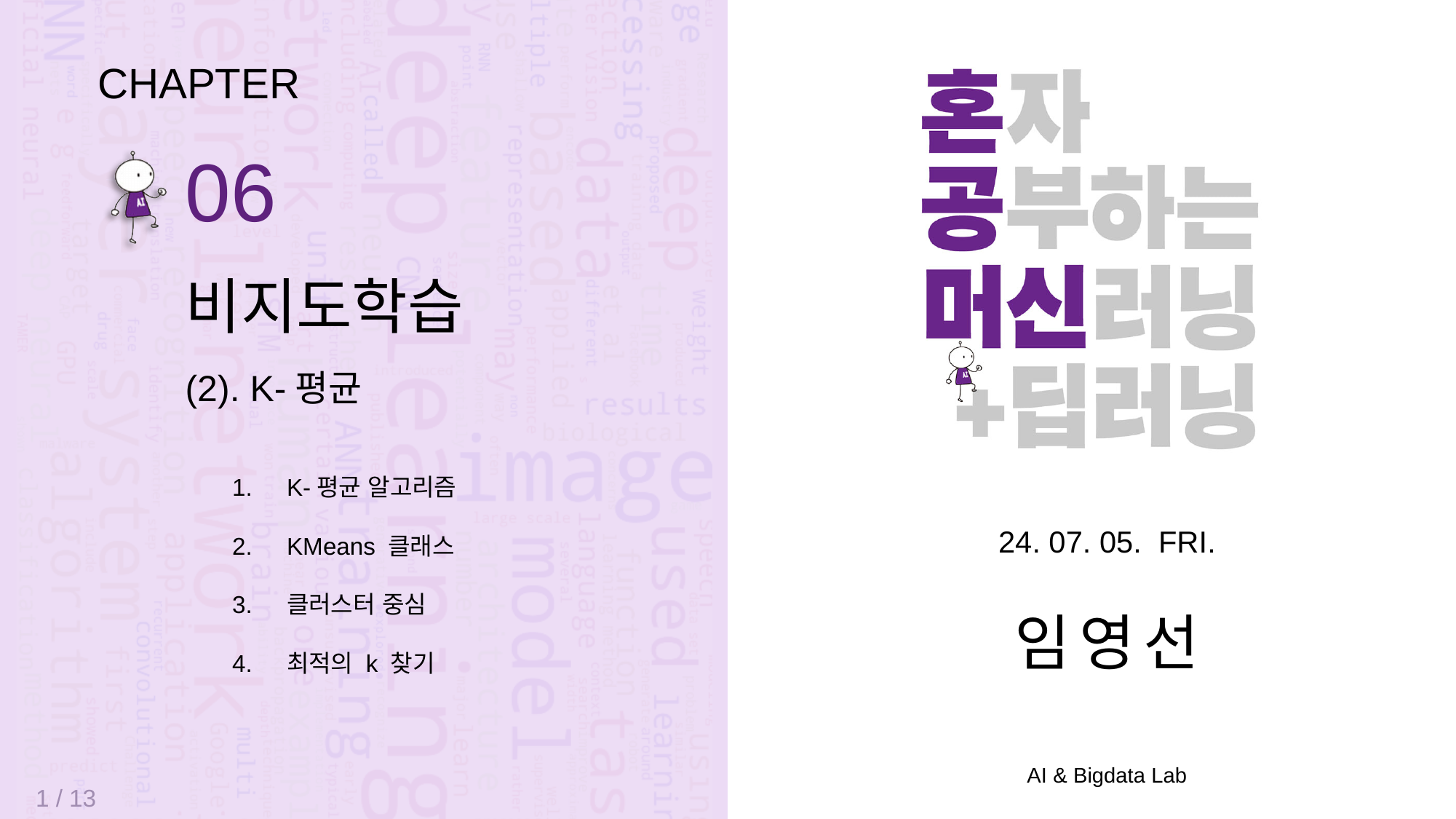

CHAPTER
06
비지도학습
(2). K-평균
K-평균 알고리즘
KMeans 클래스
클러스터 중심
최적의 k 찾기
24. 07. 05.  FRI.
임영선
1 / 13